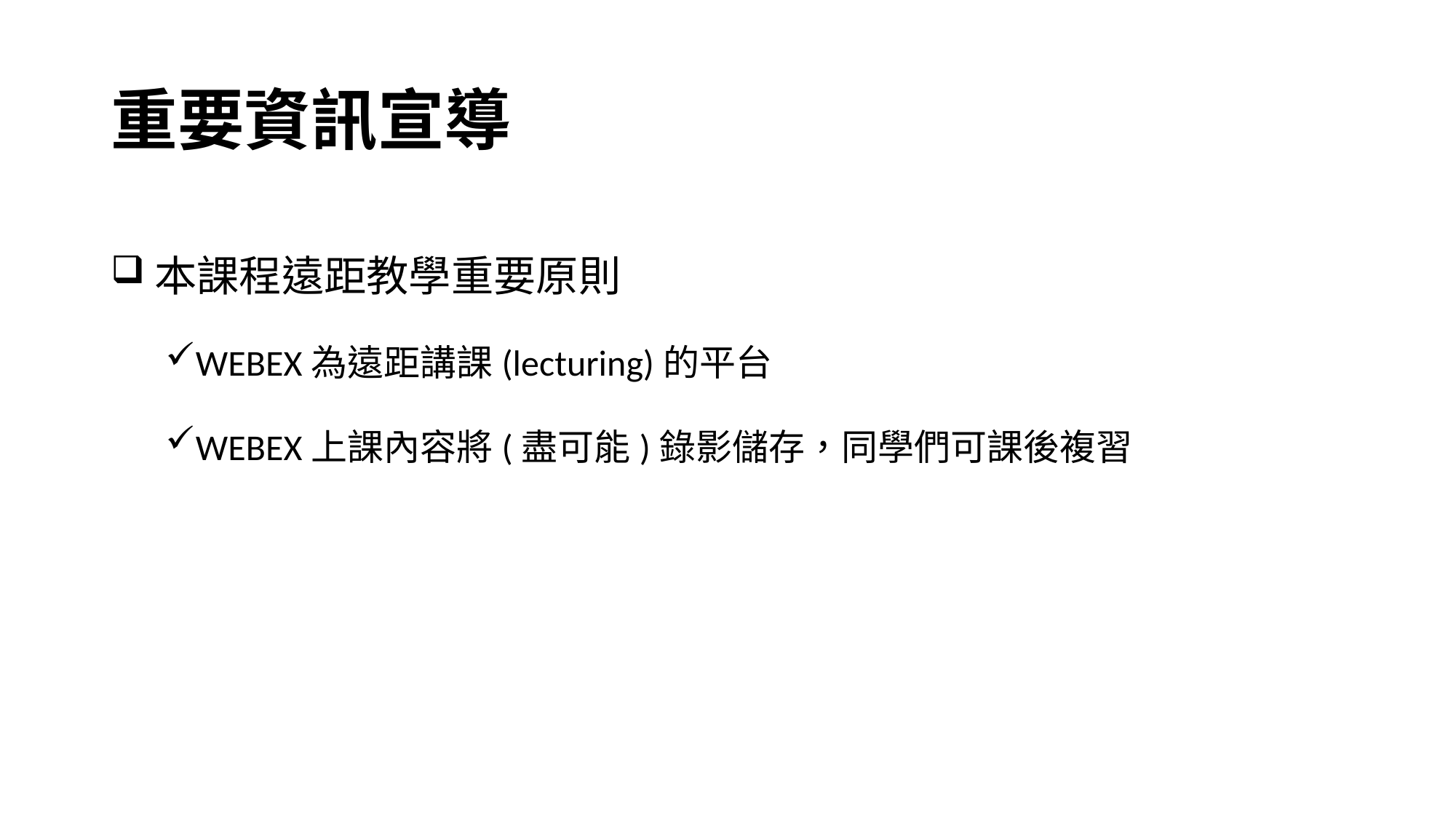

# 重要資訊宣導
本課程遠距教學重要原則
WEBEX為遠距講課(lecturing)的平台
WEBEX上課內容將(盡可能)錄影儲存，同學們可課後複習